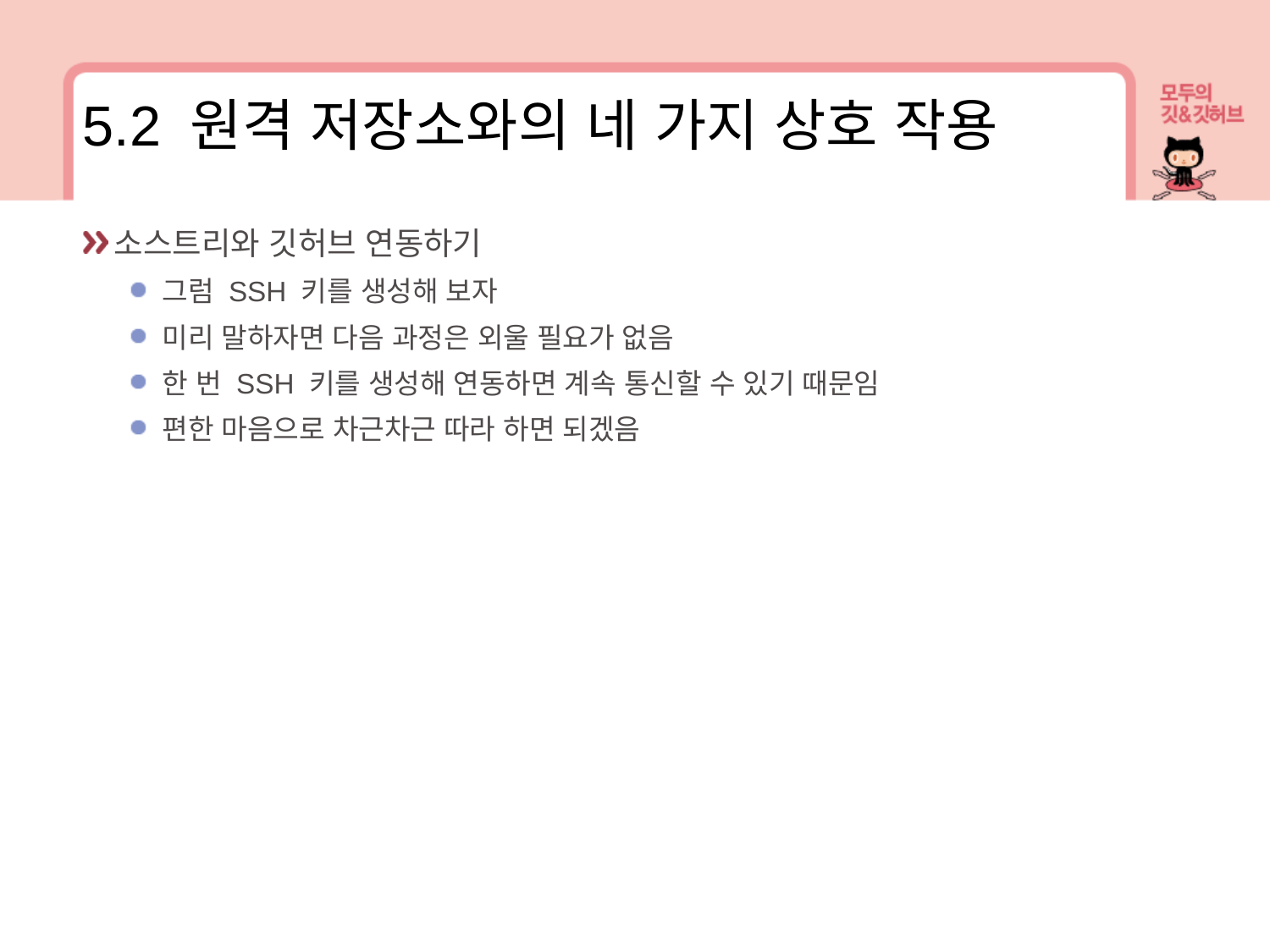

5.2 원격 저장소와의 네 가지 상호 작용
소스트리와 깃허브 연동하기
그럼 SSH 키를 생성해 보자
미리 말하자면 다음 과정은 외울 필요가 없음
한 번 SSH 키를 생성해 연동하면 계속 통신할 수 있기 때문임
편한 마음으로 차근차근 따라 하면 되겠음